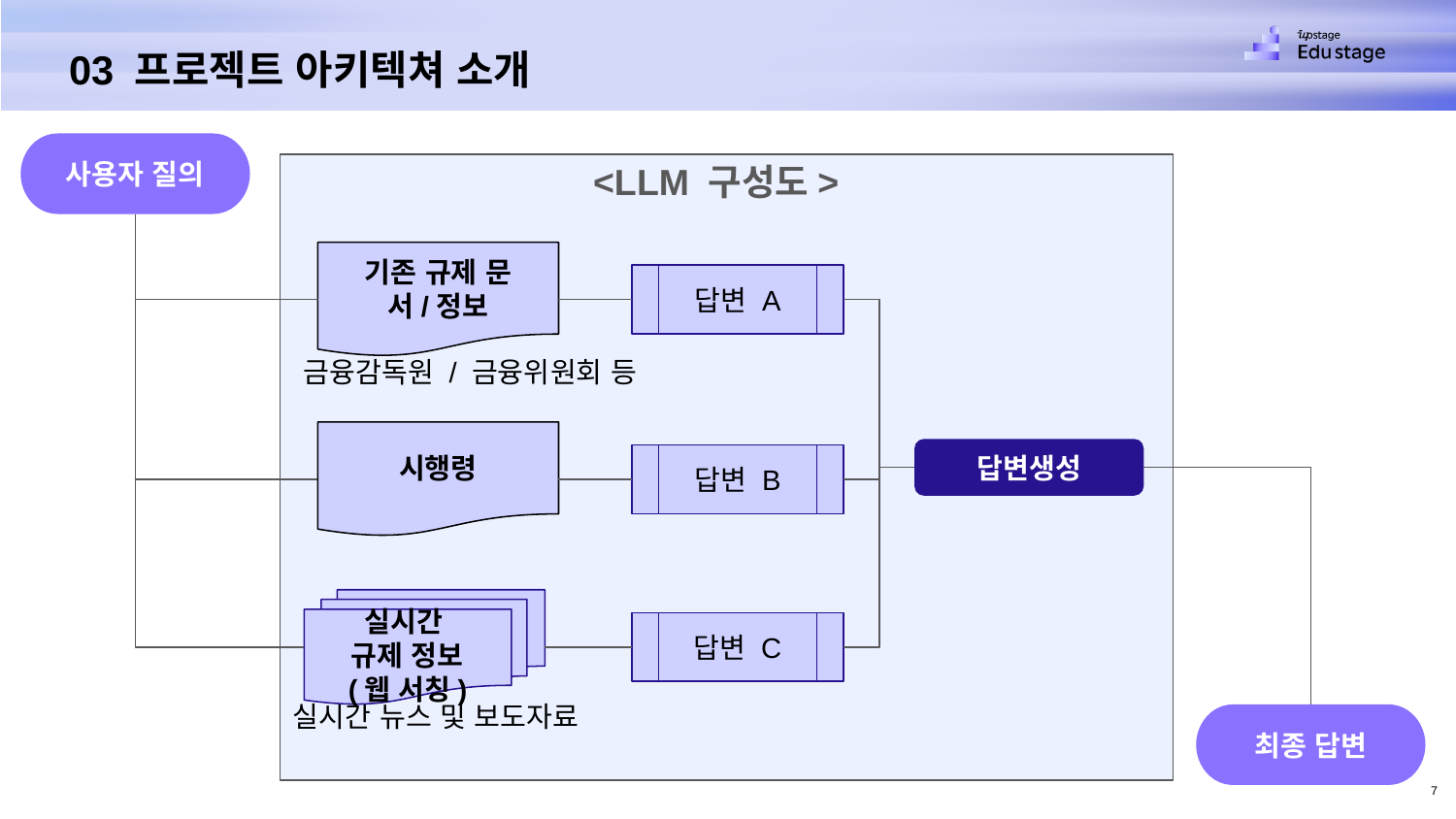

03 프로젝트 아키텍쳐 소개
사용자 질의
<LLM 구성도>

기존 규제 문서/정보
답변 A
금융감독원 / 금융위원회 등
시행령
답변생성
답변 B
실시간
규제 정보
(웹 서칭)
답변 C
실시간 뉴스 및 보도자료
최종 답변